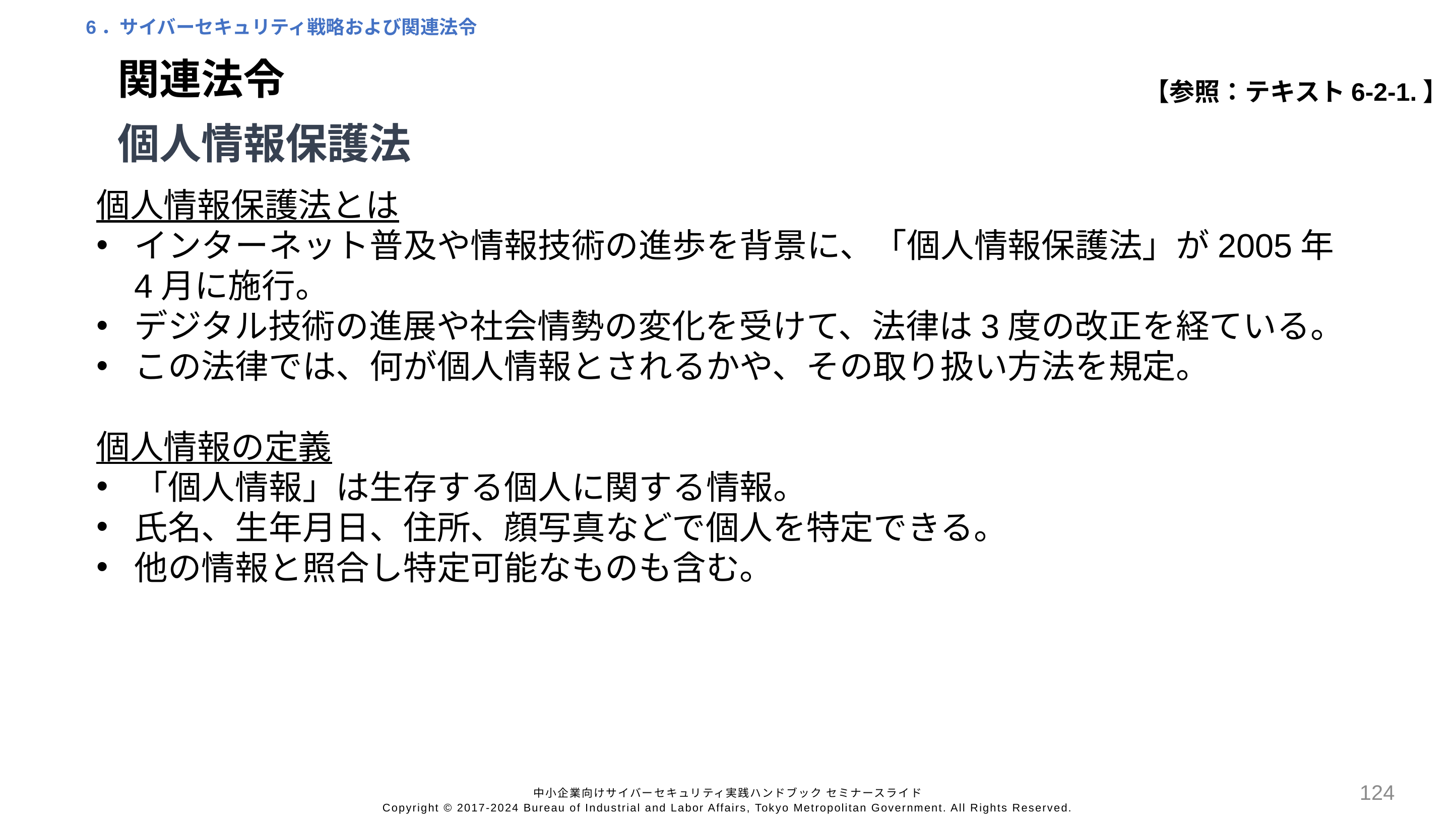

6．サイバーセキュリティ戦略および関連法令
関連法令
【参照：テキスト6-2-1.】
個人情報保護法
個人情報保護法とは
インターネット普及や情報技術の進歩を背景に、「個人情報保護法」が2005年4月に施行。
デジタル技術の進展や社会情勢の変化を受けて、法律は3度の改正を経ている。
この法律では、何が個人情報とされるかや、その取り扱い方法を規定。

個人情報の定義
「個人情報」は生存する個人に関する情報。
氏名、生年月日、住所、顔写真などで個人を特定できる。
他の情報と照合し特定可能なものも含む。
124